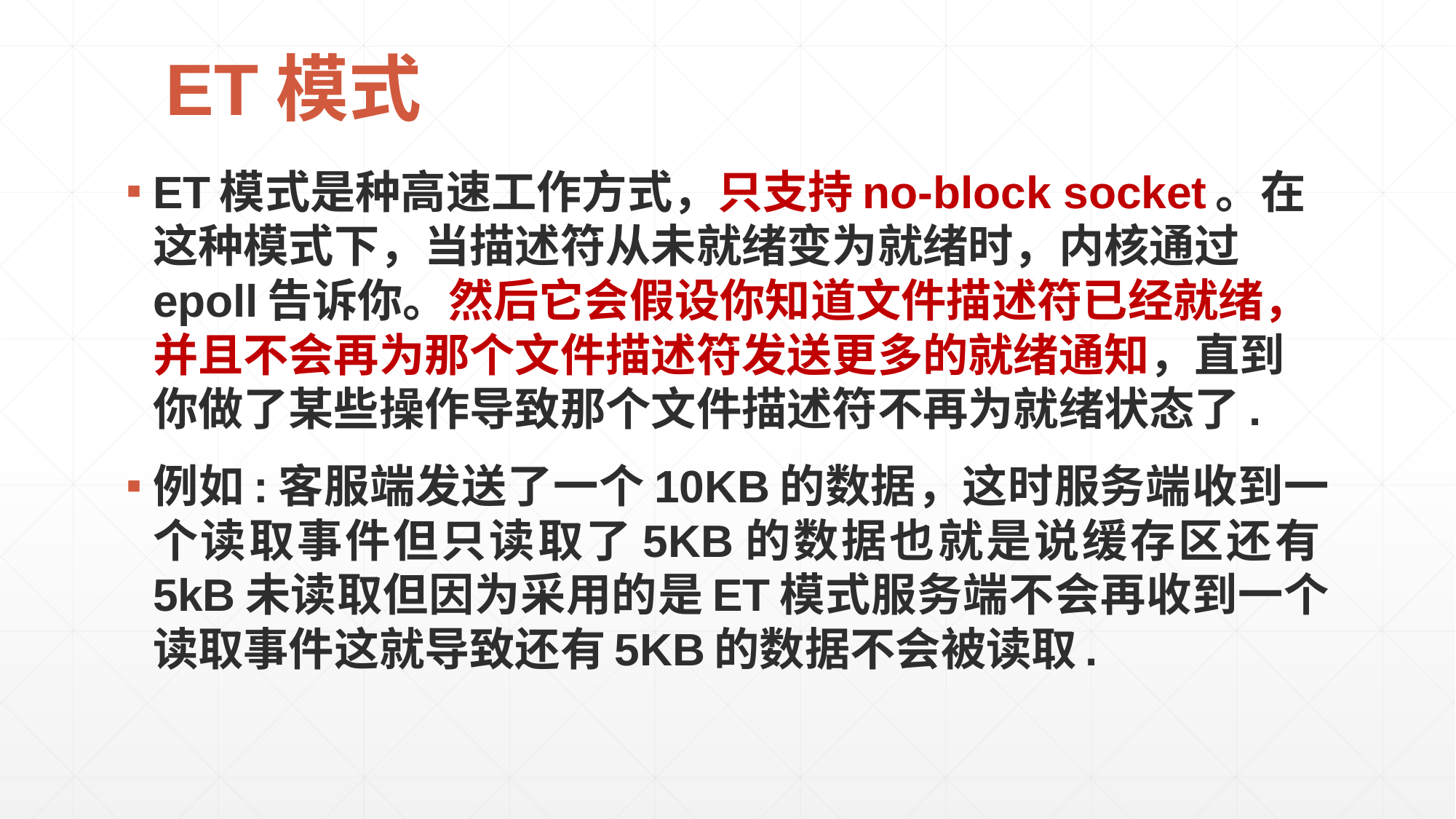

# ET模式
ET模式是种高速工作方式，只支持no-block socket。在这种模式下，当描述符从未就绪变为就绪时，内核通过epoll告诉你。然后它会假设你知道文件描述符已经就绪，并且不会再为那个文件描述符发送更多的就绪通知，直到你做了某些操作导致那个文件描述符不再为就绪状态了.
例如:客服端发送了一个10KB的数据，这时服务端收到一个读取事件但只读取了5KB的数据也就是说缓存区还有5kB未读取但因为采用的是ET模式服务端不会再收到一个读取事件这就导致还有5KB的数据不会被读取.